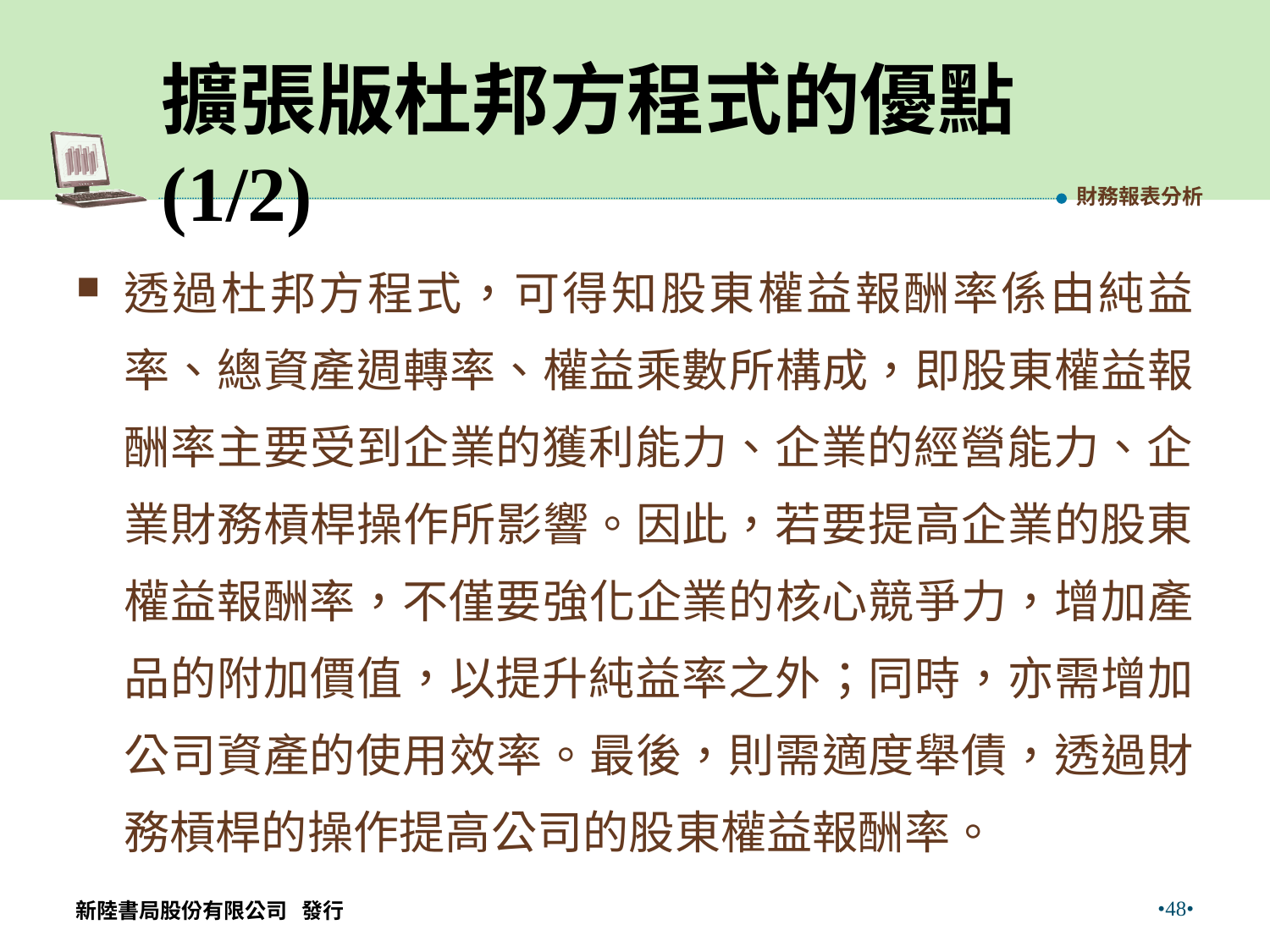

# 擴張版杜邦方程式的優點 (1/2)
財務報表分析
透過杜邦方程式，可得知股東權益報酬率係由純益率、總資產週轉率、權益乘數所構成，即股東權益報酬率主要受到企業的獲利能力、企業的經營能力、企業財務槓桿操作所影響。因此，若要提高企業的股東權益報酬率，不僅要強化企業的核心競爭力，增加產品的附加價值，以提升純益率之外；同時，亦需增加公司資產的使用效率。最後，則需適度舉債，透過財務槓桿的操作提高公司的股東權益報酬率。
•48•